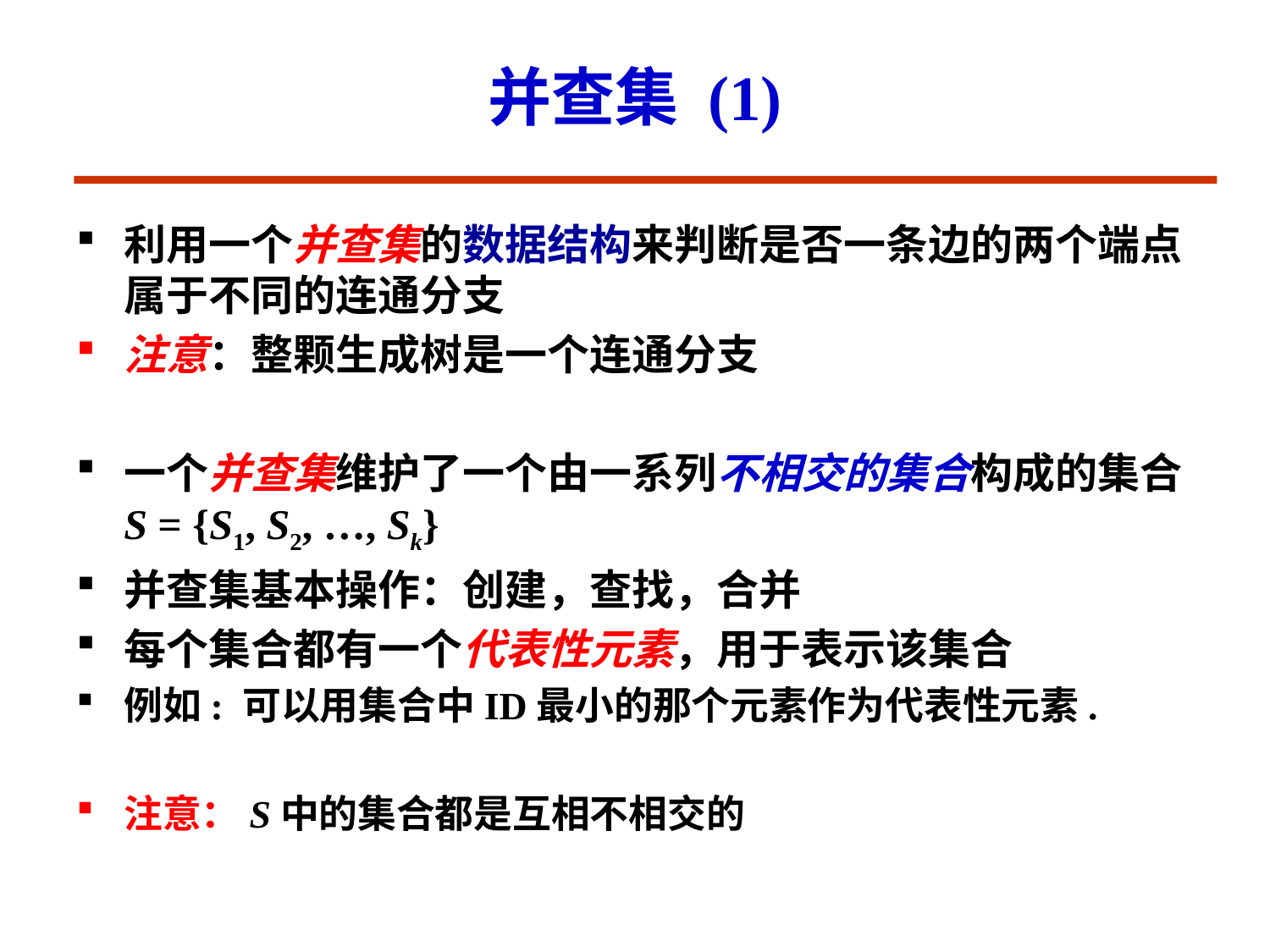

# 并查集 (1)
利用一个并查集的数据结构来判断是否一条边的两个端点属于不同的连通分支
注意：整颗生成树是一个连通分支

一个并查集维护了一个由一系列不相交的集合构成的集合 S = {S1, S2, …, Sk}
并查集基本操作：创建，查找，合并
每个集合都有一个代表性元素，用于表示该集合
例如: 可以用集合中ID最小的那个元素作为代表性元素.

注意：S中的集合都是互相不相交的